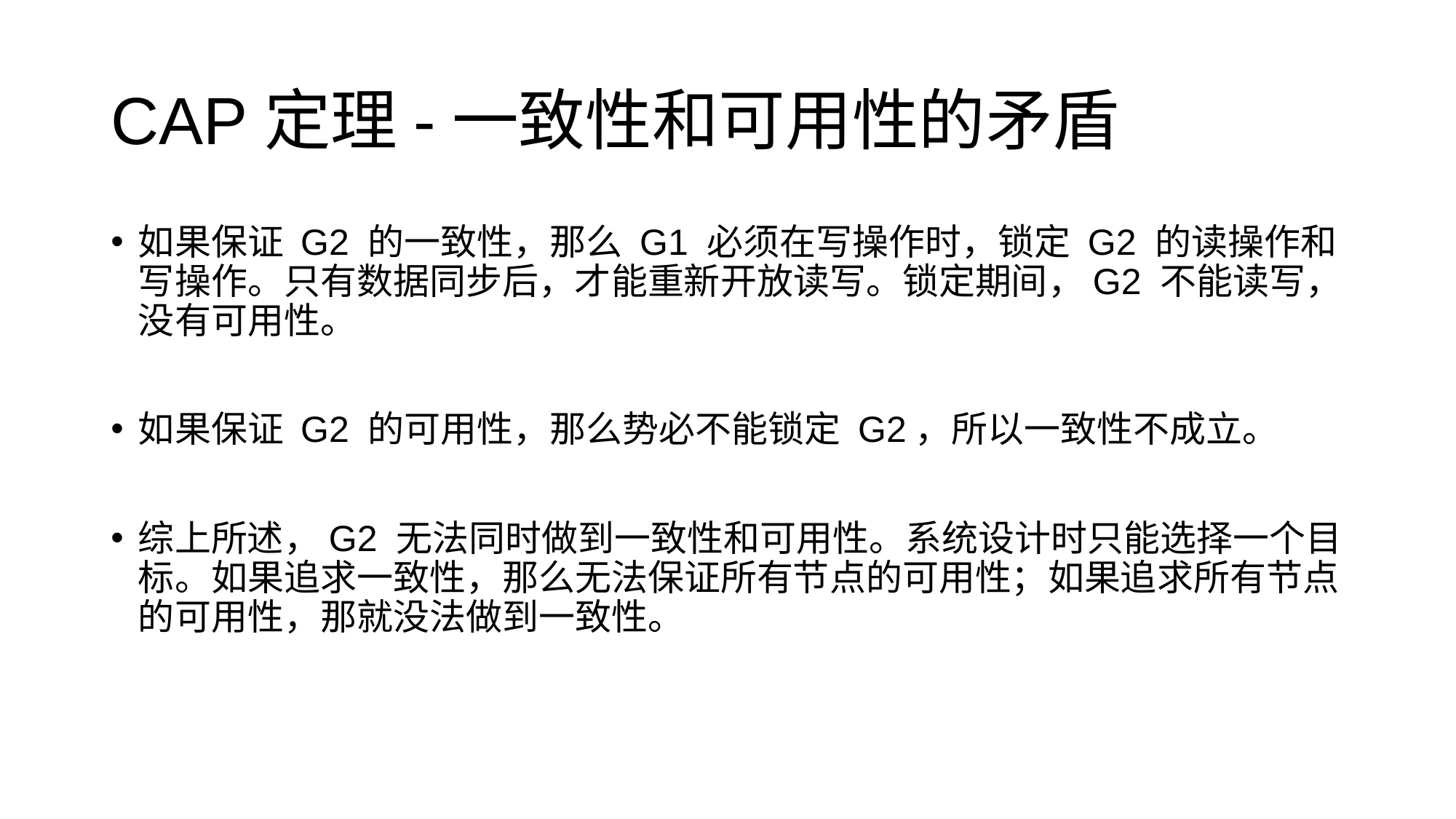

# CAP定理-一致性和可用性的矛盾
如果保证 G2 的一致性，那么 G1 必须在写操作时，锁定 G2 的读操作和写操作。只有数据同步后，才能重新开放读写。锁定期间，G2 不能读写，没有可用性。

如果保证 G2 的可用性，那么势必不能锁定 G2，所以一致性不成立。

综上所述，G2 无法同时做到一致性和可用性。系统设计时只能选择一个目标。如果追求一致性，那么无法保证所有节点的可用性；如果追求所有节点的可用性，那就没法做到一致性。